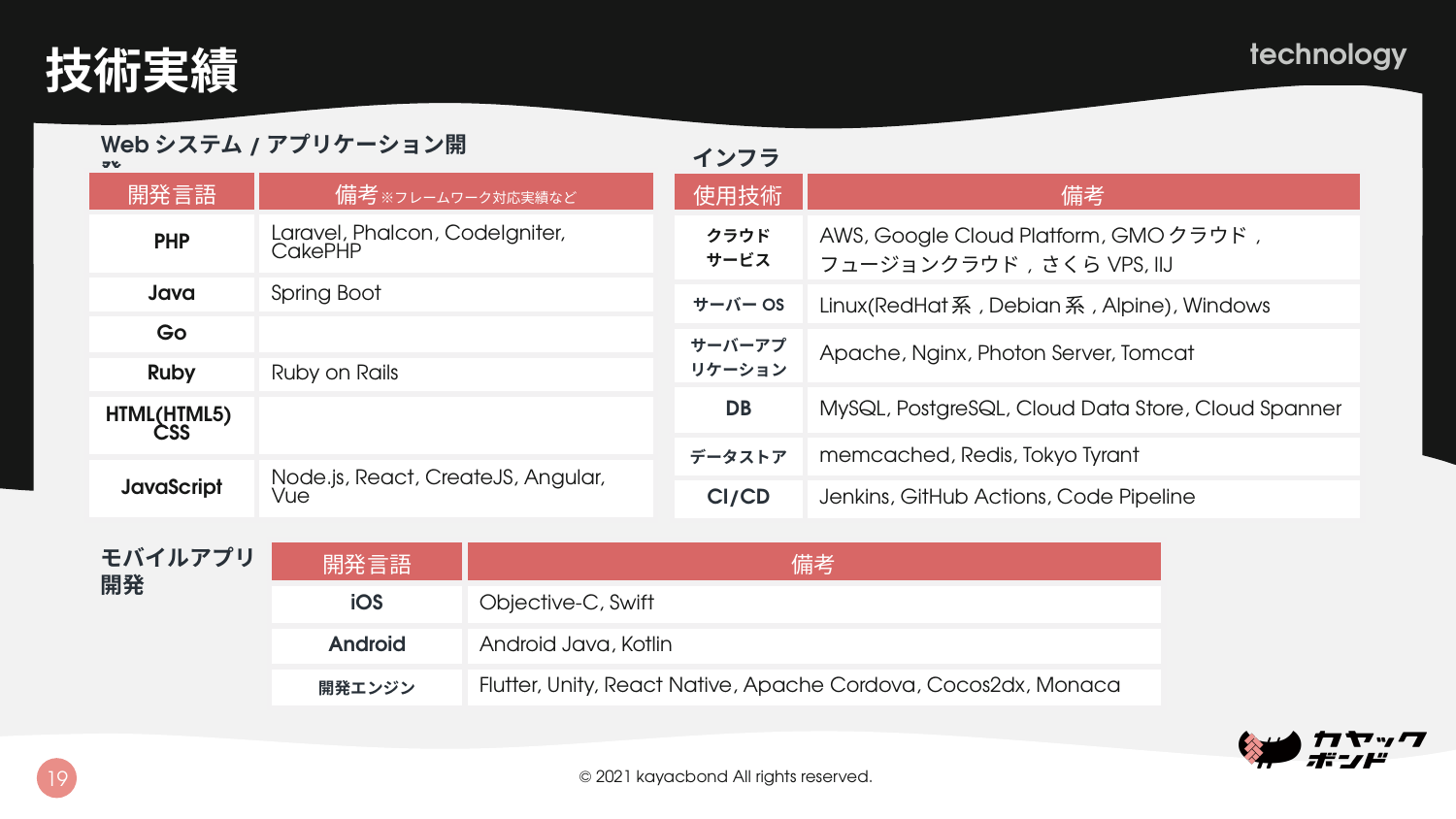

technology
技術実績
Webシステム/アプリケーション開発
インフラ
| 開発言語 | 備考※フレームワーク対応実績など |
| --- | --- |
| PHP | Laravel, Phalcon, CodeIgniter, CakePHP |
| Java | Spring Boot |
| Go |  |
| Ruby | Ruby on Rails |
| HTML(HTML5) CSS |  |
| JavaScript | Node.js, React, CreateJS, Angular, Vue |
| 使用技術 | 備考 |
| --- | --- |
| クラウド サービス | AWS, Google Cloud Platform, GMOクラウド, フュージョンクラウド, さくらVPS, IIJ |
| サーバーOS | Linux(RedHat系, Debian系, Alpine), Windows |
| サーバーアプリケーション | Apache, Nginx, Photon Server, Tomcat |
| DB | MySQL, PostgreSQL, Cloud Data Store, Cloud Spanner |
| データストア | memcached, Redis, Tokyo Tyrant |
| CI/CD | Jenkins, GitHub Actions, Code Pipeline |
| 開発言語 | 備考 |
| --- | --- |
| iOS | Objective-C, Swift |
| Android | Android Java, Kotlin |
| 開発エンジン | Flutter, Unity, React Native, Apache Cordova, Cocos2dx, Monaca |
モバイルアプリ
開発
19